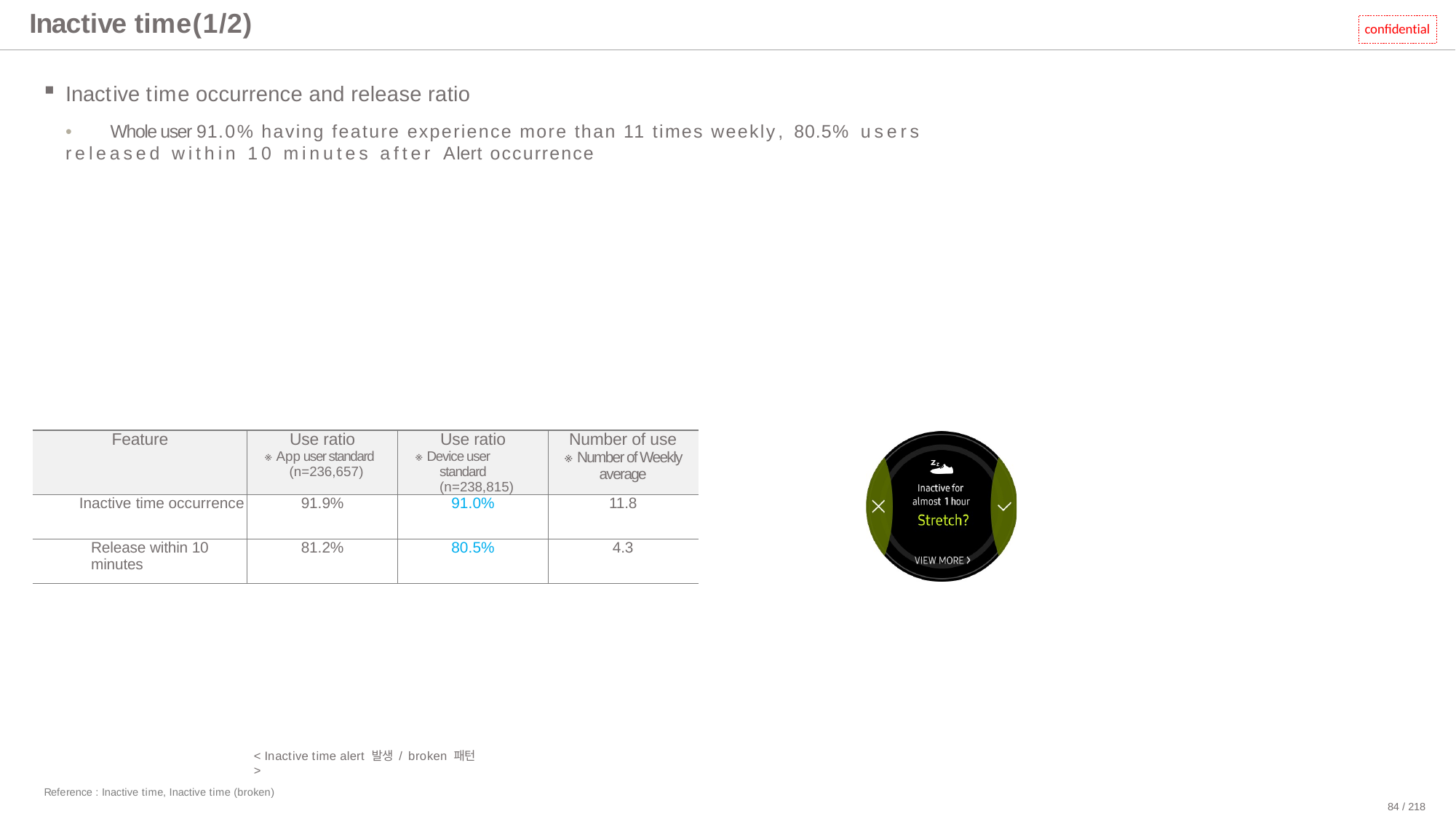

# Inactive time(1/2)
confidential
Inactive time occurrence and release ratio

•	Whole user 91.0% having feature experience more than 11 times weekly,  80.5% users released within 10 minutes after Alert occurrence
| Feature | Use ratio ※ App user standard (n=236,657) | Use ratio ※ Device user standard (n=238,815) | Number of use ※ Number of Weekly average |
| --- | --- | --- | --- |
| Inactive time occurrence | 91.9% | 91.0% | 11.8 |
| Release within 10 minutes | 81.2% | 80.5% | 4.3 |

< Inactive time alert 발생 / broken 패턴 >
Reference : Inactive time, Inactive time (broken)
84 / 218